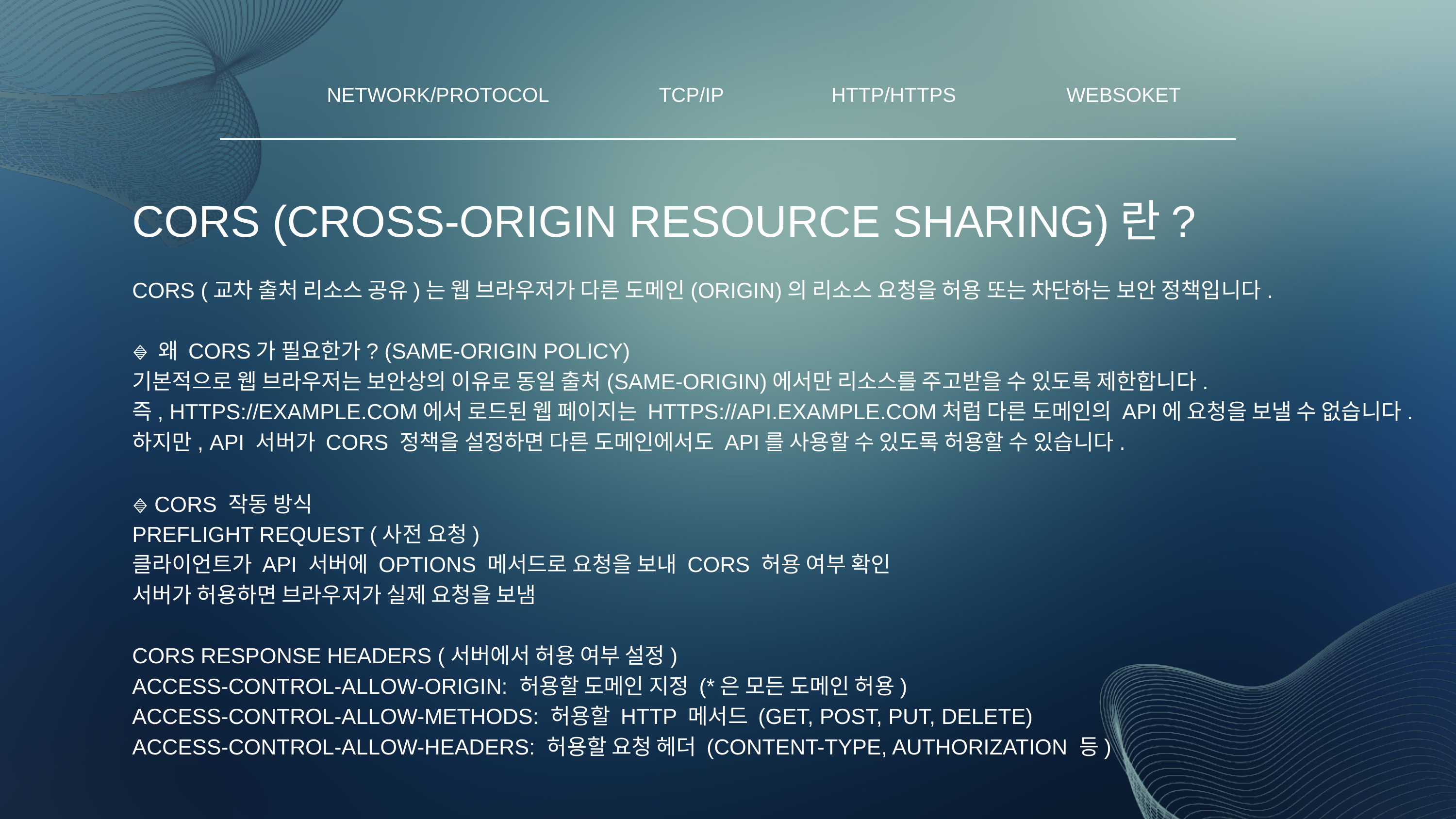

NETWORK/PROTOCOL
TCP/IP
HTTP/HTTPS
WEBSOKET

CORS (CROSS-ORIGIN RESOURCE SHARING)란?

CORS (교차 출처 리소스 공유)는 웹 브라우저가 다른 도메인(ORIGIN)의 리소스 요청을 허용 또는 차단하는 보안 정책입니다.

🔹 왜 CORS가 필요한가? (SAME-ORIGIN POLICY)
기본적으로 웹 브라우저는 보안상의 이유로 동일 출처(SAME-ORIGIN)에서만 리소스를 주고받을 수 있도록 제한합니다.
즉, HTTPS://EXAMPLE.COM에서 로드된 웹 페이지는 HTTPS://API.EXAMPLE.COM처럼 다른 도메인의 API에 요청을 보낼 수 없습니다.
하지만, API 서버가 CORS 정책을 설정하면 다른 도메인에서도 API를 사용할 수 있도록 허용할 수 있습니다.

🔹 CORS 작동 방식
PREFLIGHT REQUEST (사전 요청)
클라이언트가 API 서버에 OPTIONS 메서드로 요청을 보내 CORS 허용 여부 확인
서버가 허용하면 브라우저가 실제 요청을 보냄

CORS RESPONSE HEADERS (서버에서 허용 여부 설정)
ACCESS-CONTROL-ALLOW-ORIGIN: 허용할 도메인 지정 (*은 모든 도메인 허용)
ACCESS-CONTROL-ALLOW-METHODS: 허용할 HTTP 메서드 (GET, POST, PUT, DELETE)
ACCESS-CONTROL-ALLOW-HEADERS: 허용할 요청 헤더 (CONTENT-TYPE, AUTHORIZATION 등)